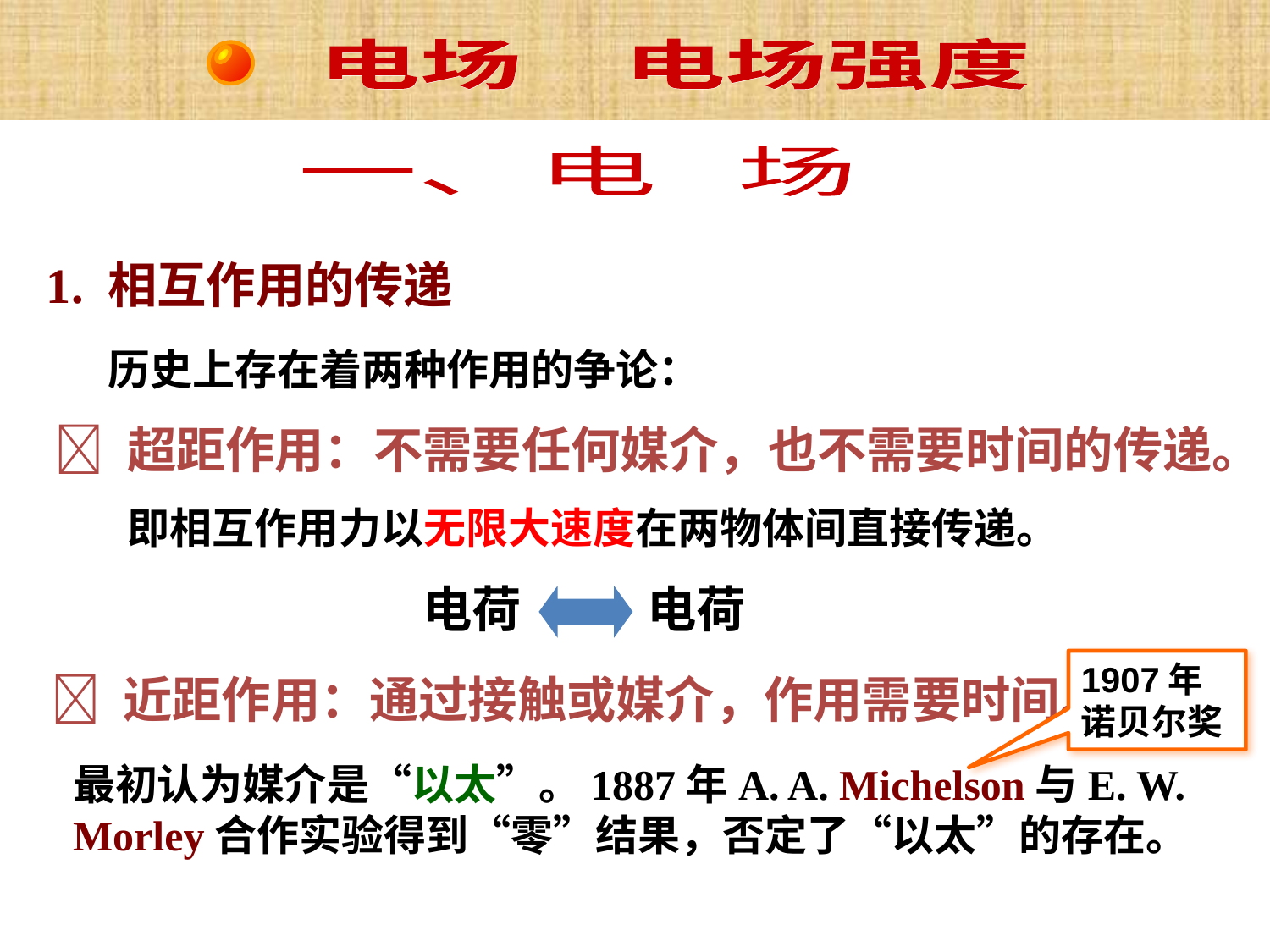

电场　电场强度
电场　电场强度

一、电   场
1. 相互作用的传递
历史上存在着两种作用的争论：
• 超距作用：不需要任何媒介，也不需要时间的传递。
即相互作用力以无限大速度在两物体间直接传递。
电荷
电荷

1907年
诺贝尔奖
• 近距作用：通过接触或媒介，作用需要时间。
最初认为媒介是“以太”。1887年A. A. Michelson与E. W. Morley合作实验得到“零”结果，否定了“以太”的存在。